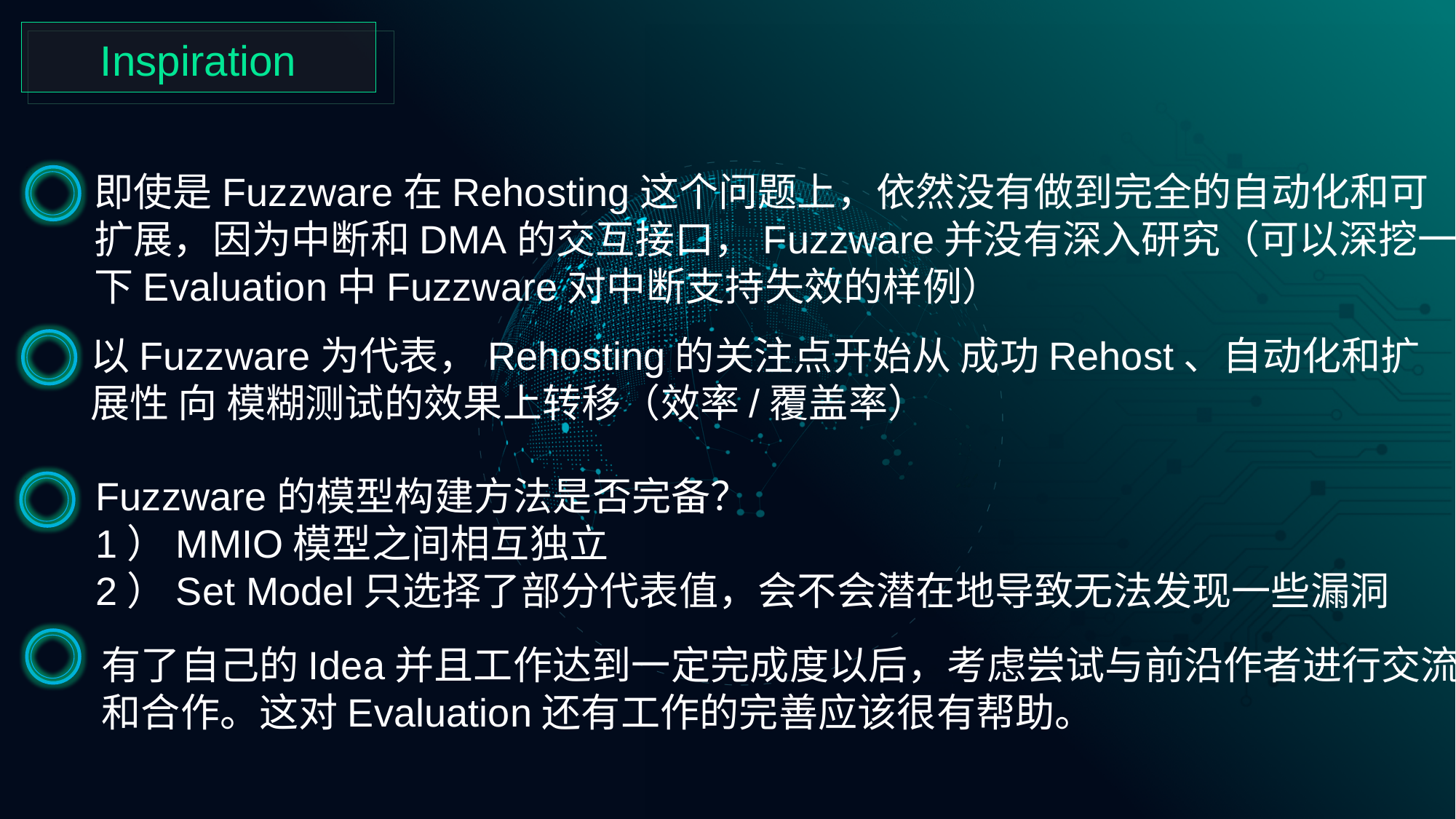

Inspiration

即使是Fuzzware在Rehosting这个问题上，依然没有做到完全的自动化和可扩展，因为中断和DMA的交互接口，Fuzzware并没有深入研究（可以深挖一下Evaluation中Fuzzware对中断支持失效的样例）

以Fuzzware为代表，Rehosting的关注点开始从 成功Rehost、自动化和扩展性 向 模糊测试的效果上转移（效率/覆盖率）

Fuzzware的模型构建方法是否完备？
1）MMIO模型之间相互独立
2）Set Model只选择了部分代表值，会不会潜在地导致无法发现一些漏洞

有了自己的Idea并且工作达到一定完成度以后，考虑尝试与前沿作者进行交流和合作。这对Evaluation还有工作的完善应该很有帮助。